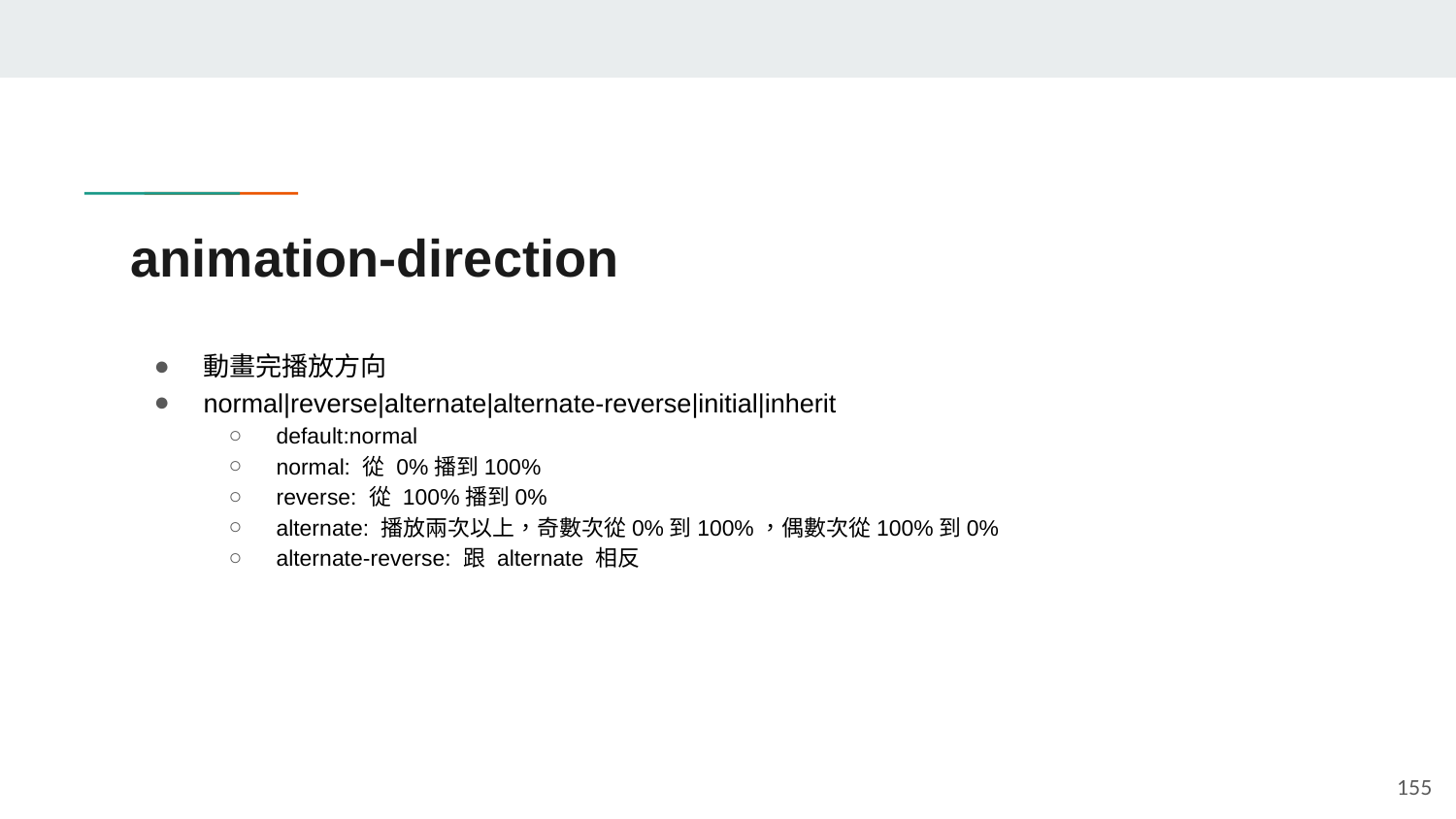

# animation-direction
動畫完播放方向
normal|reverse|alternate|alternate-reverse|initial|inherit
default:normal
normal: 從 0%播到100%
reverse: 從 100%播到0%
alternate: 播放兩次以上，奇數次從0%到100%，偶數次從100%到0%
alternate-reverse: 跟 alternate 相反

155